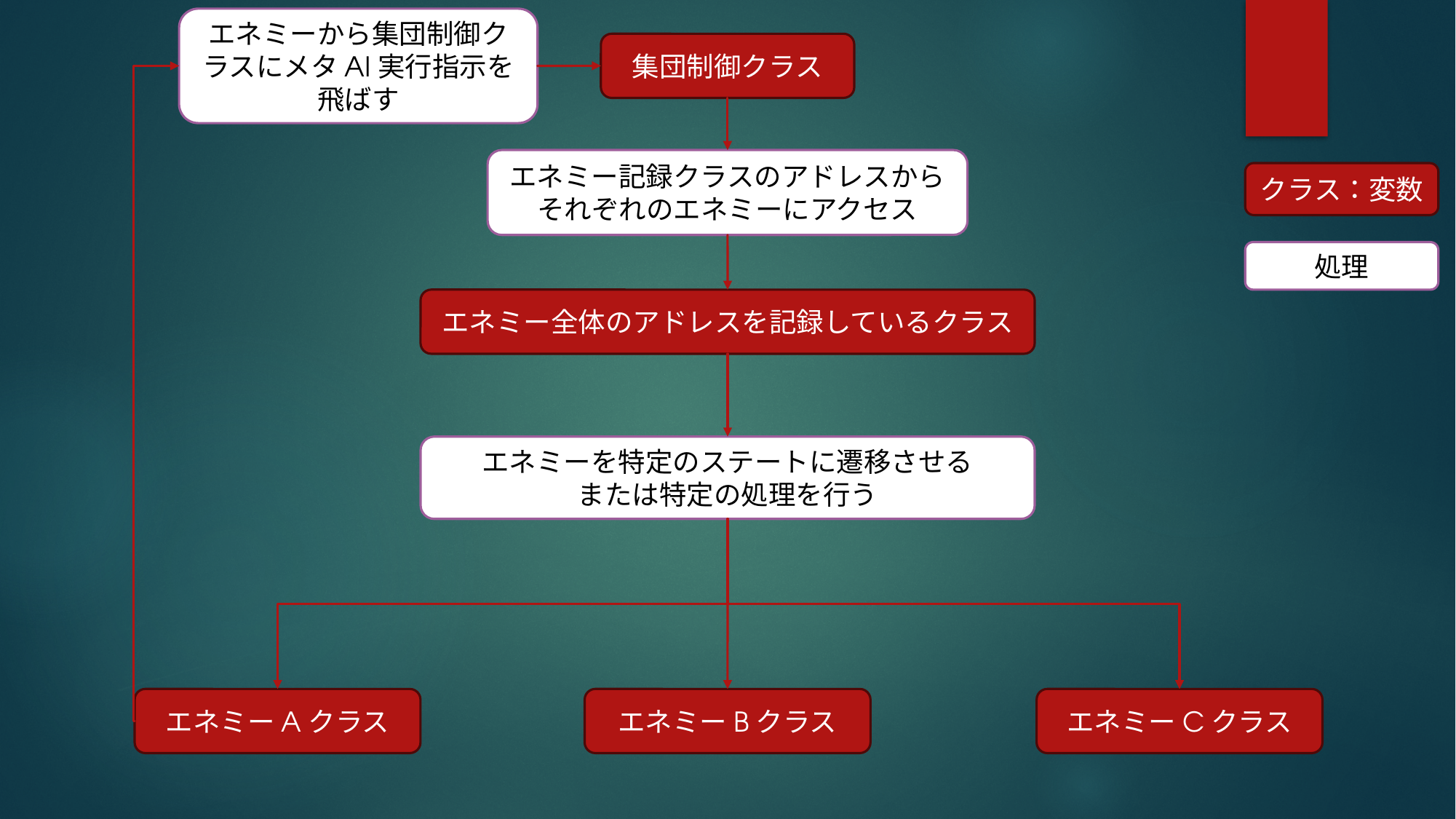

エネミーから集団制御クラスにメタAI実行指示を飛ばす
集団制御クラス
エネミー記録クラスのアドレスからそれぞれのエネミーにアクセス
クラス：変数
処理
エネミー全体のアドレスを記録しているクラス
エネミーを特定のステートに遷移させる
または特定の処理を行う
エネミーAクラス
エネミーBクラス
エネミーCクラス